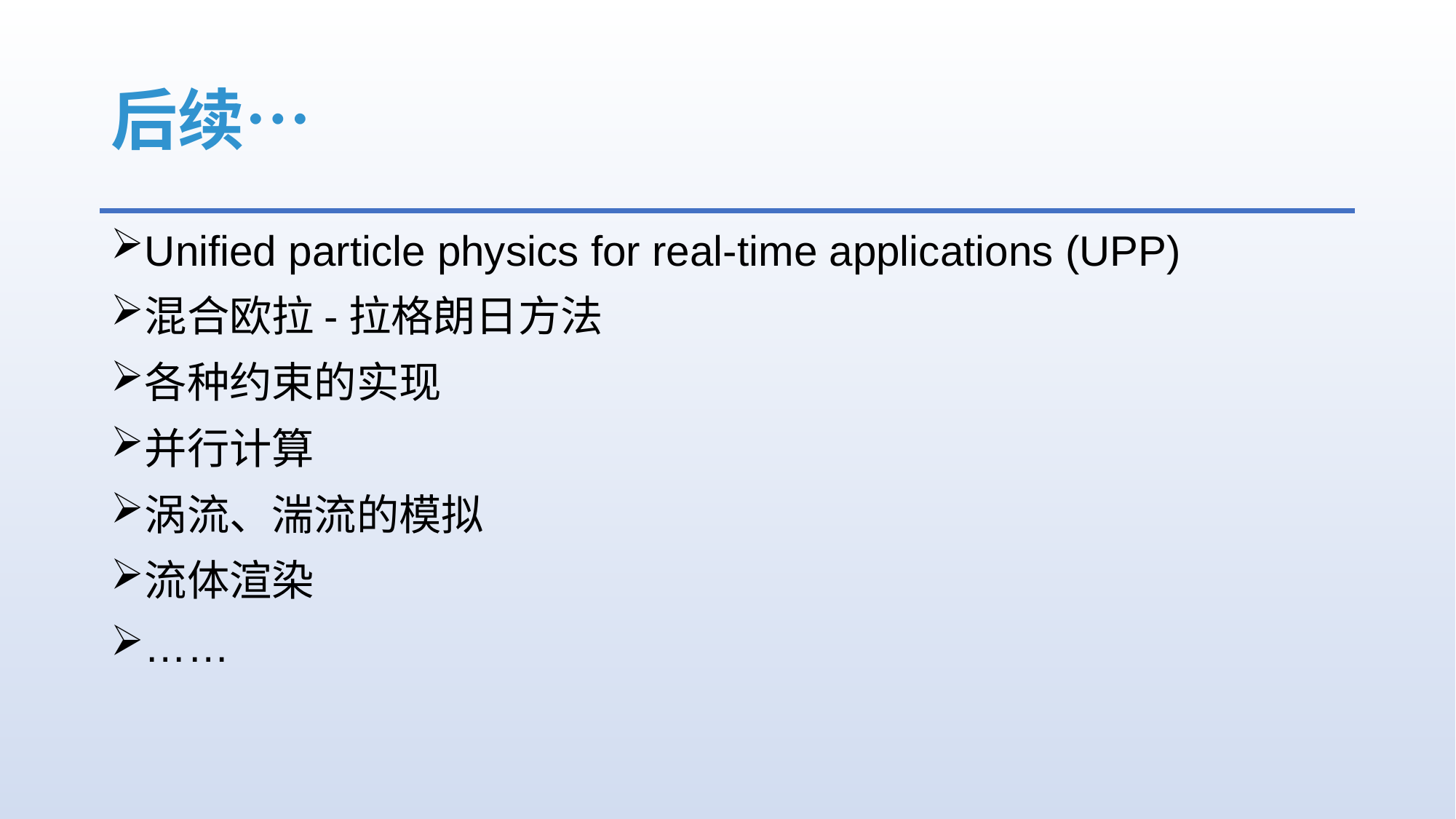

# 后续…
Unified particle physics for real-time applications (UPP)
混合欧拉-拉格朗日方法
各种约束的实现
并行计算
涡流、湍流的模拟
流体渲染
……